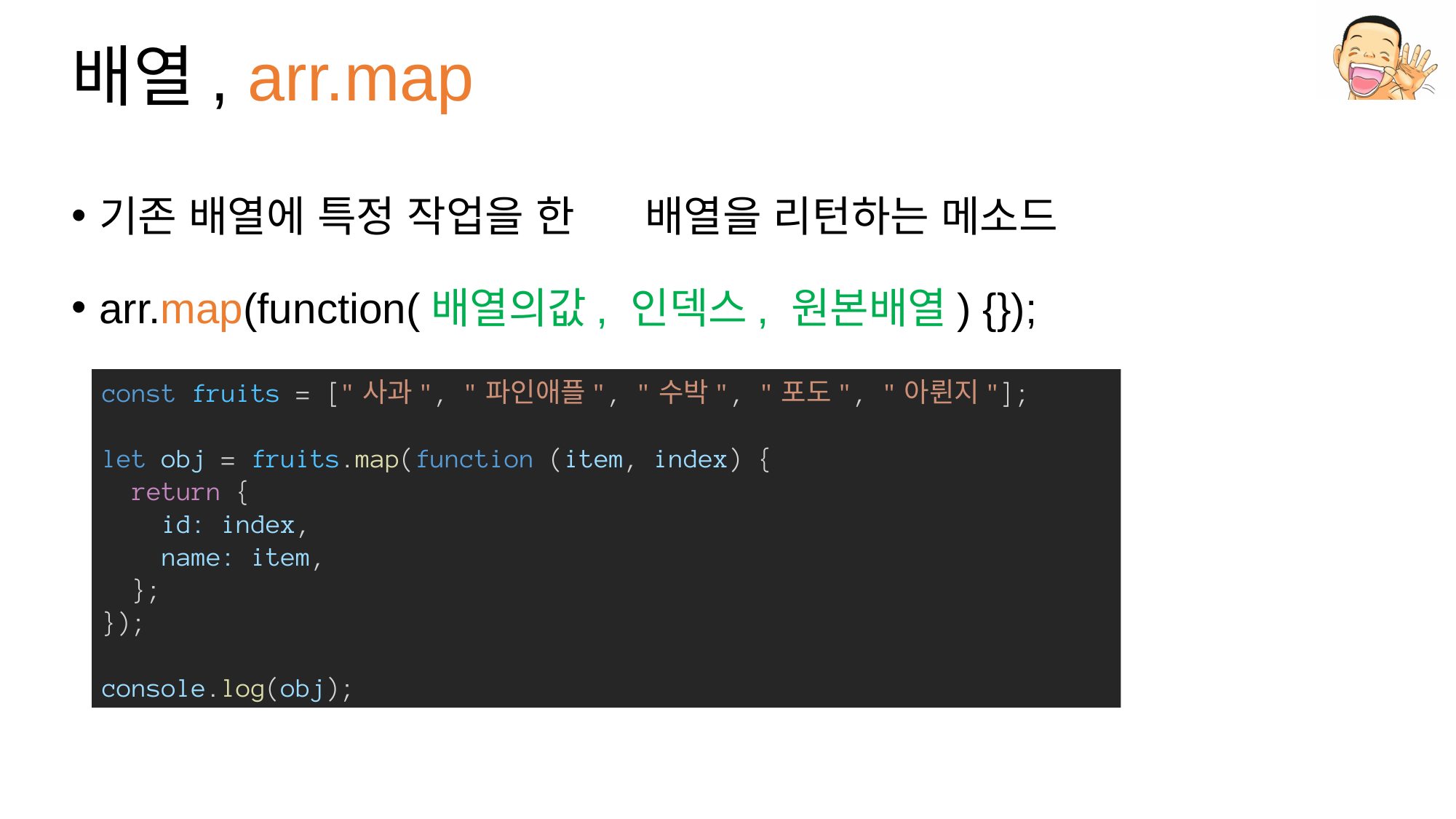

# 배열, arr.map
기존 배열에 특정 작업을 한 	배열을 리턴하는 메소드
arr.map(function(배열의값, 인덱스, 원본배열) {});

const fruits = ["사과", "파인애플", "수박", "포도", "아륀지"];

let obj = fruits.map(function (item, index) {
  return {
    id: index,
    name: item,
  };
});

console.log(obj);